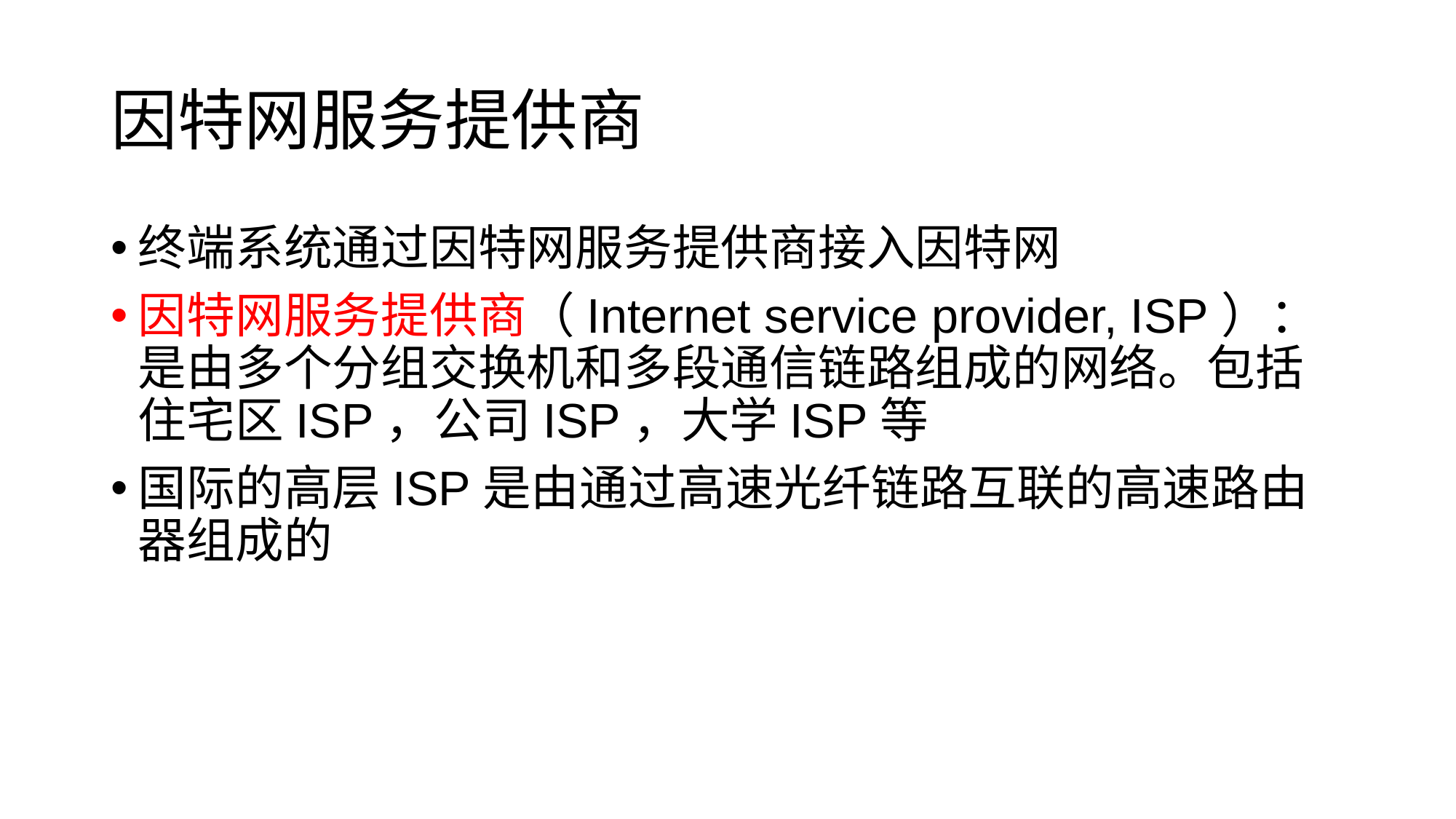

# 因特网服务提供商
终端系统通过因特网服务提供商接入因特网
因特网服务提供商（Internet service provider, ISP）：是由多个分组交换机和多段通信链路组成的网络。包括住宅区ISP，公司ISP，大学ISP等
国际的高层ISP是由通过高速光纤链路互联的高速路由器组成的